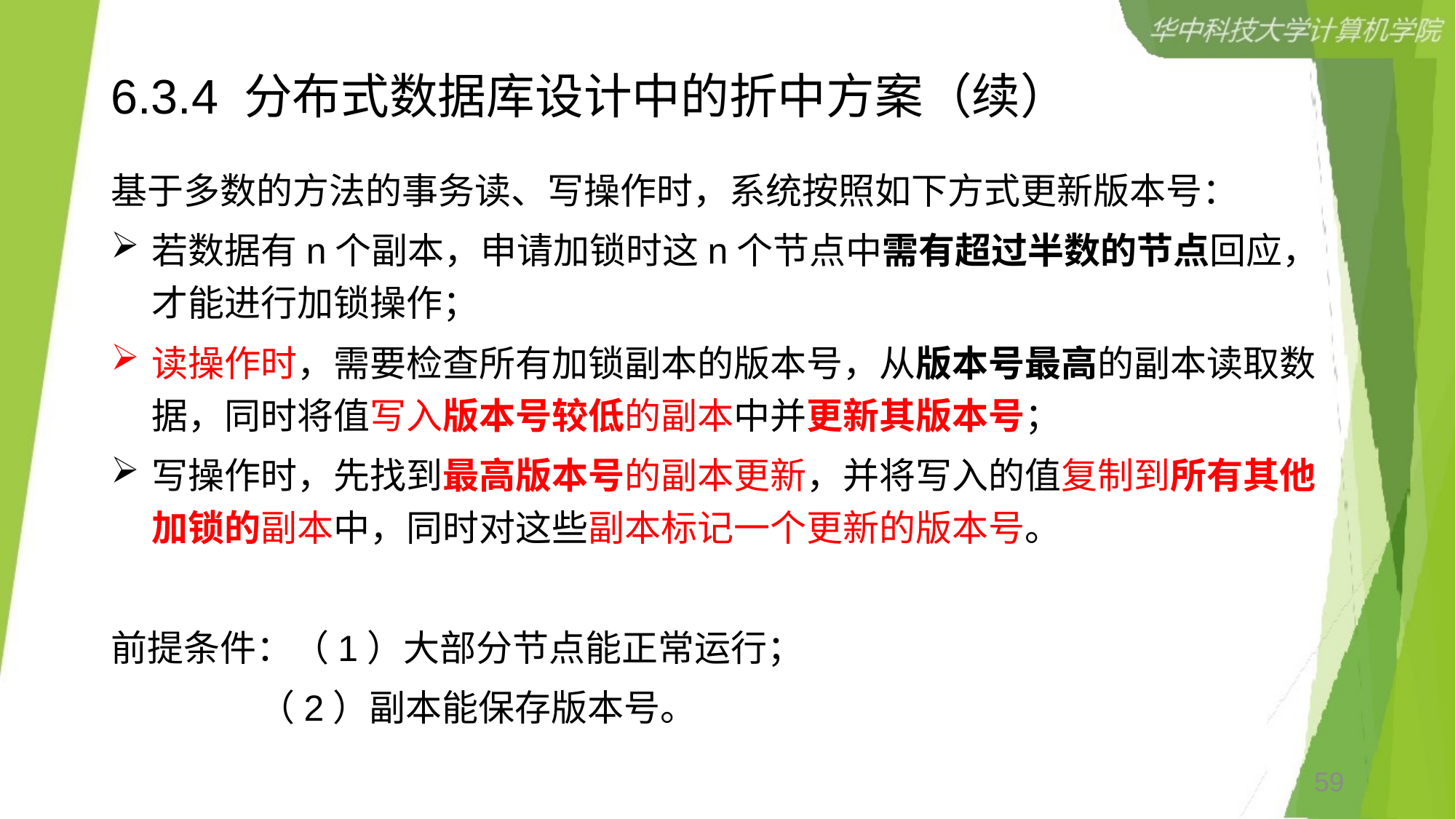

# 6.3.4 分布式数据库设计中的折中方案（续）
基于多数的方法的事务读、写操作时，系统按照如下方式更新版本号：
若数据有n个副本，申请加锁时这n个节点中需有超过半数的节点回应，才能进行加锁操作；
读操作时，需要检查所有加锁副本的版本号，从版本号最高的副本读取数据，同时将值写入版本号较低的副本中并更新其版本号；
写操作时，先找到最高版本号的副本更新，并将写入的值复制到所有其他加锁的副本中，同时对这些副本标记一个更新的版本号。

前提条件：（1）大部分节点能正常运行；
                 （2）副本能保存版本号。
59